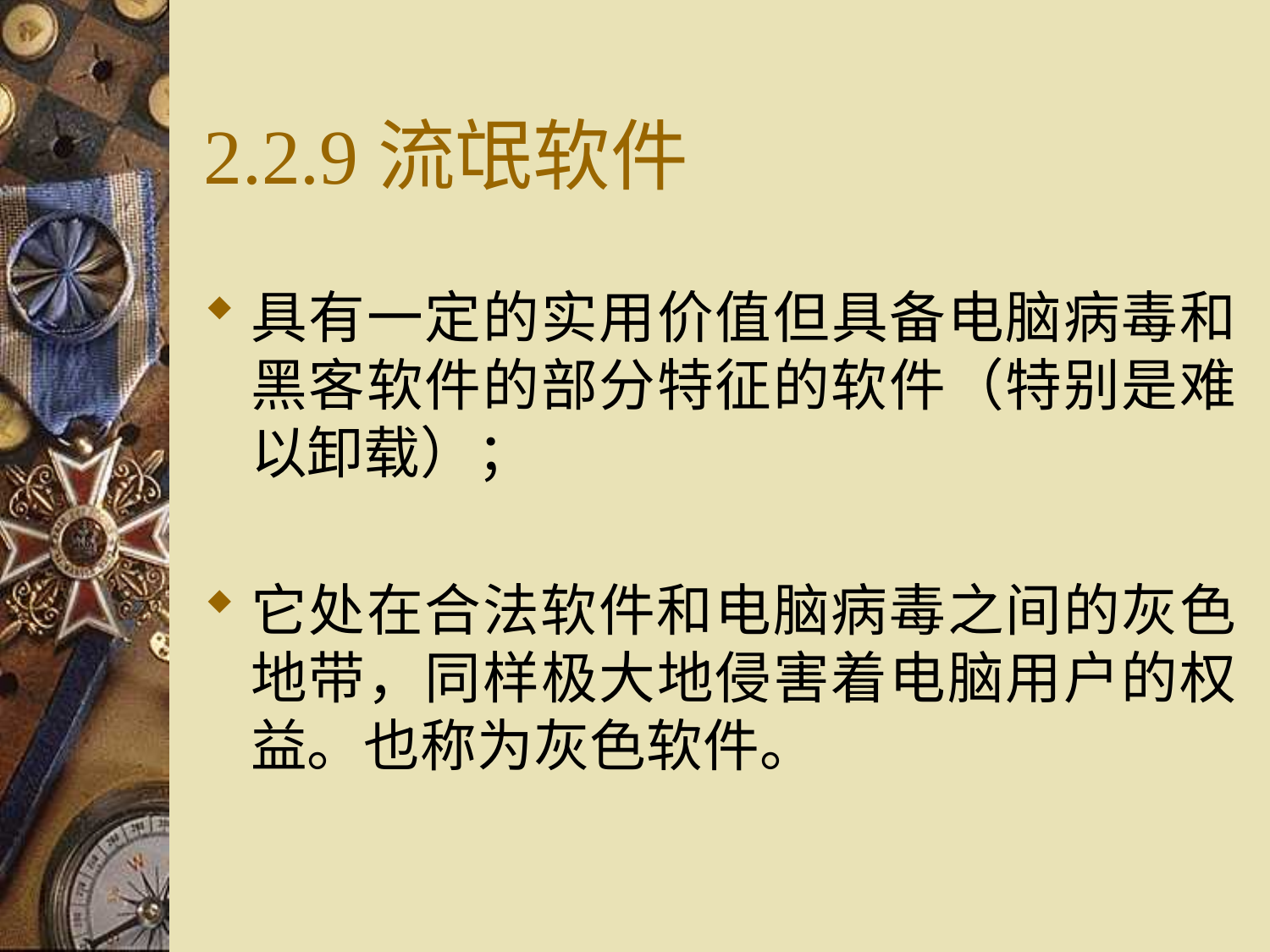

# 2.2.9流氓软件
具有一定的实用价值但具备电脑病毒和黑客软件的部分特征的软件（特别是难以卸载）；

它处在合法软件和电脑病毒之间的灰色地带，同样极大地侵害着电脑用户的权益。也称为灰色软件。